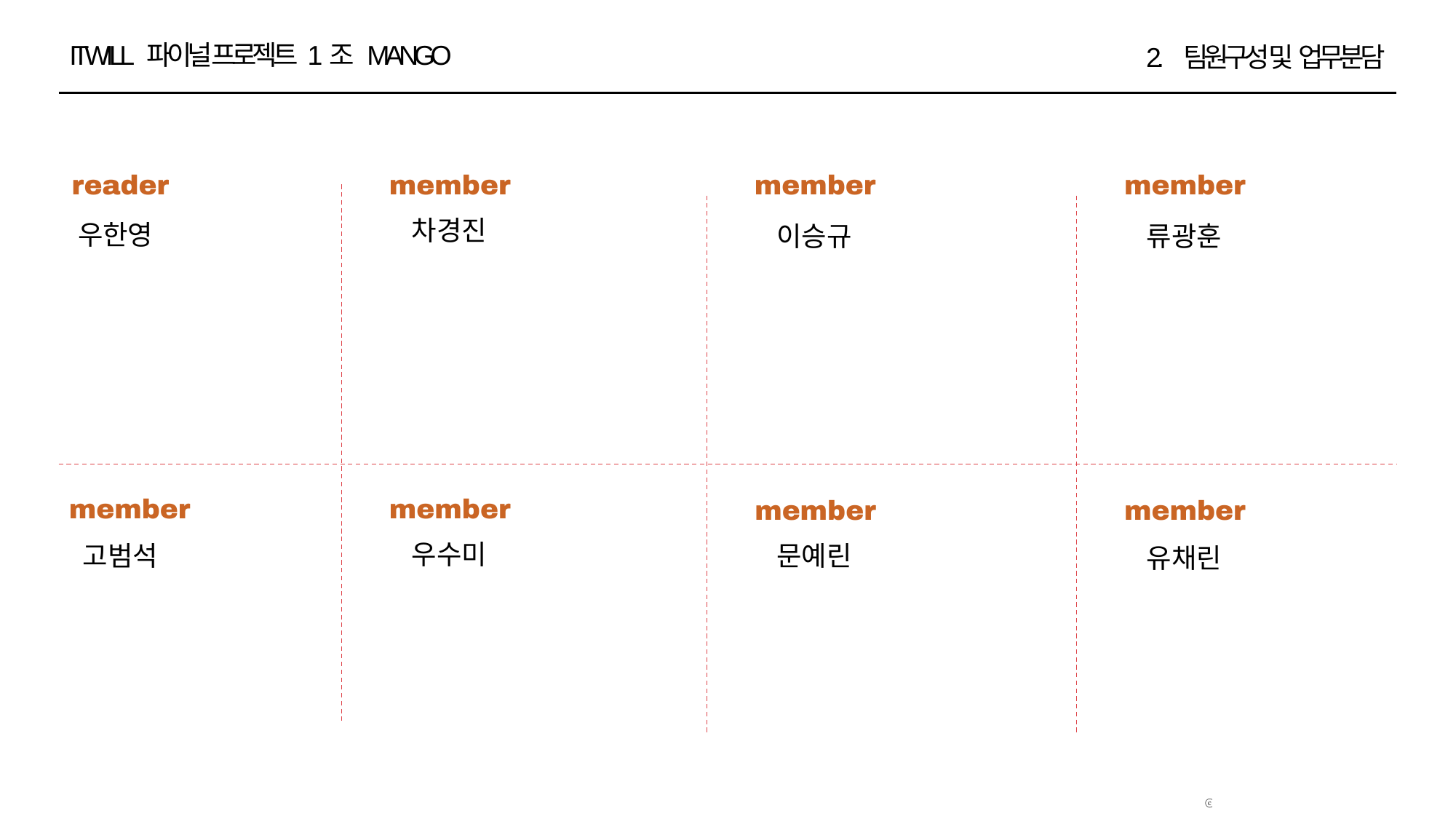

ITWILL  파이널 프로젝트 1조  MANGO
2.    팀원구성 및   업무분담
reader
member
member
member
차경진
우한영
이승규
류광훈
member
member
member
member
우수미
고범석
문예린
유채린